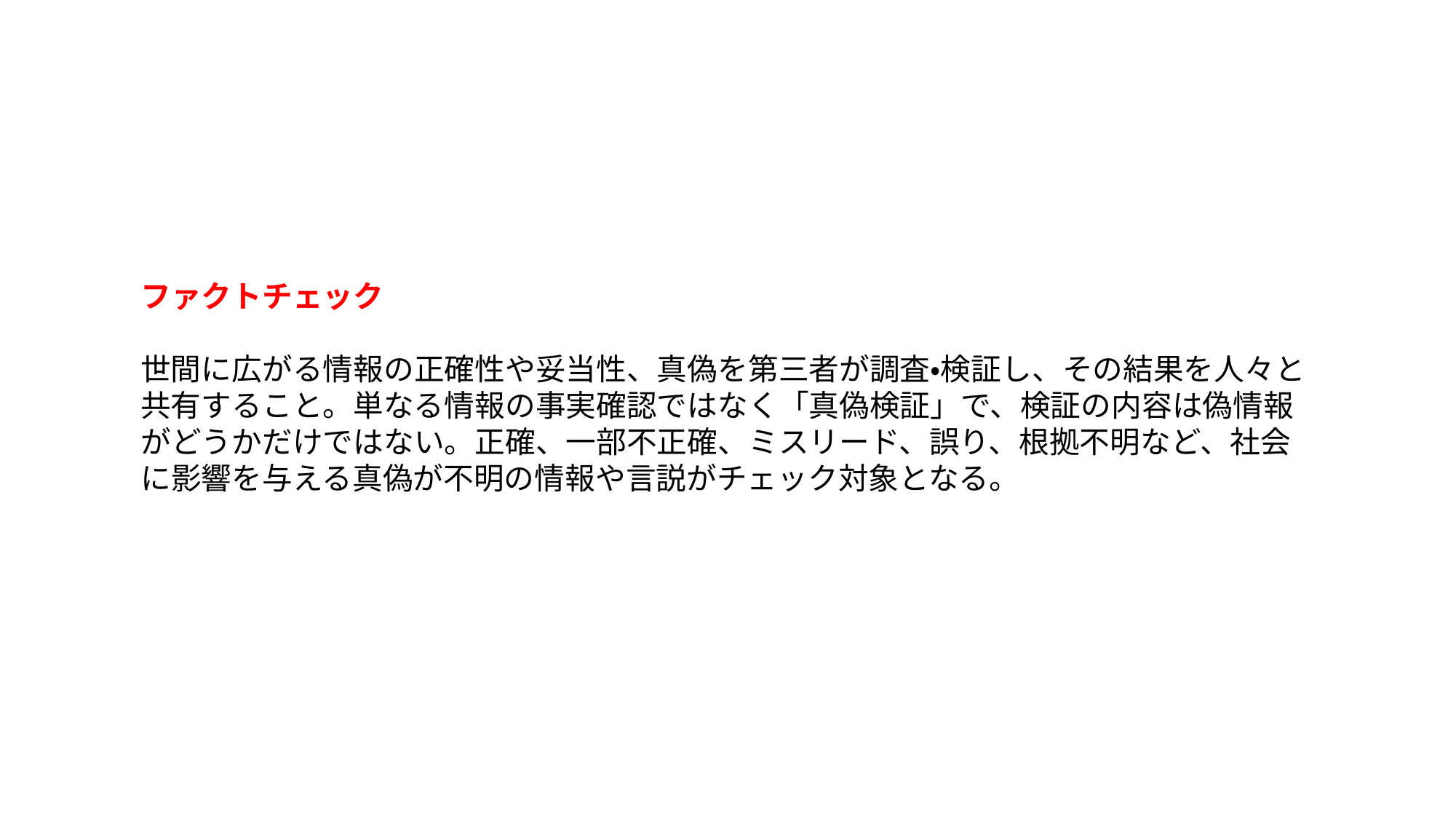

ファクトチェック

世間に広がる情報の正確性や妥当性、真偽を第三者が調査・検証し、その結果を人々と共有すること。単なる情報の事実確認ではなく「真偽検証」で、検証の内容は偽情報がどうかだけではない。正確、一部不正確、ミスリード、誤り、根拠不明など、社会に影響を与える真偽が不明の情報や言説がチェック対象となる。